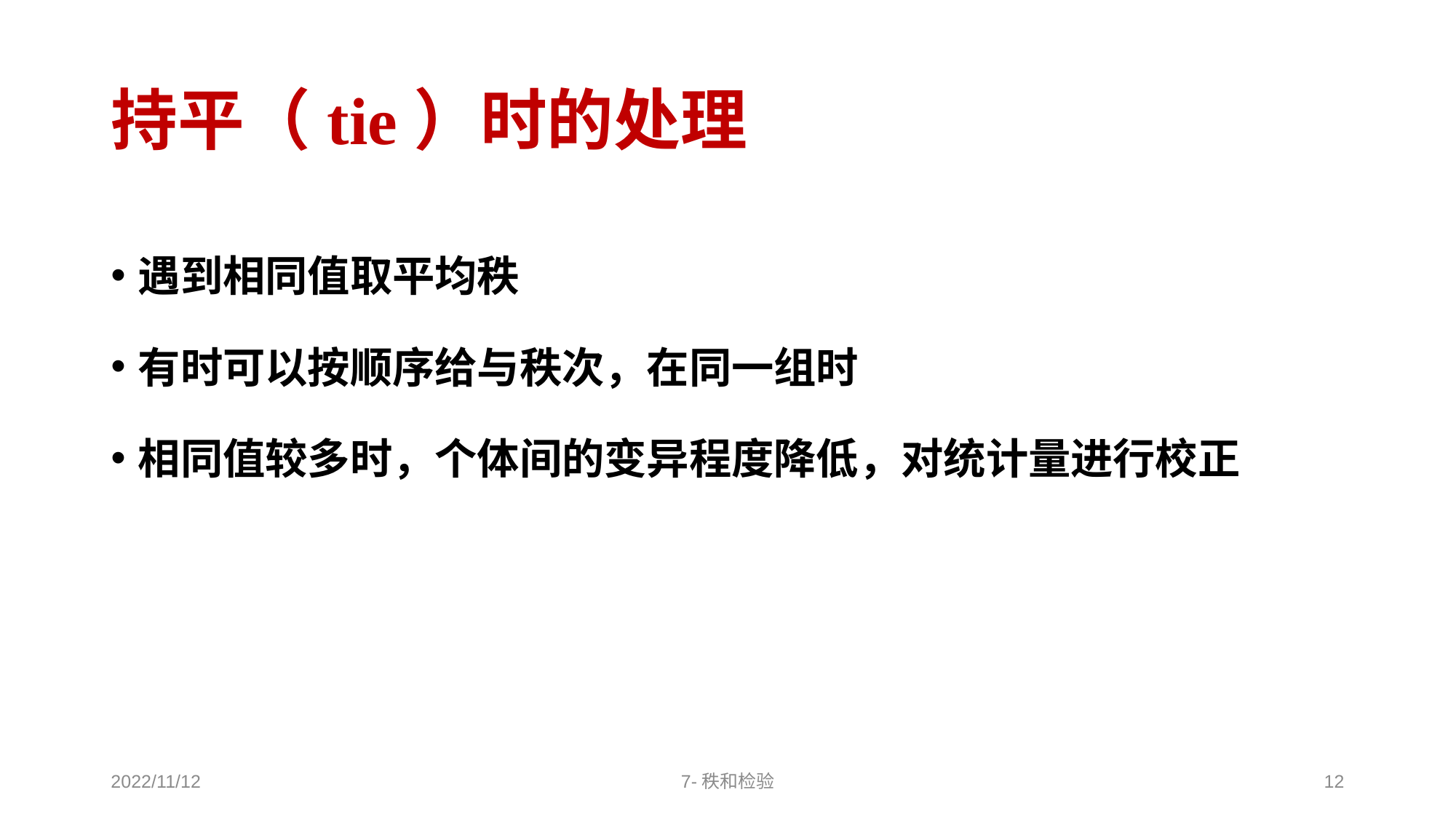

# 持平（tie）时的处理
遇到相同值取平均秩
有时可以按顺序给与秩次，在同一组时
相同值较多时，个体间的变异程度降低，对统计量进行校正
2022/11/12
7-秩和检验
12